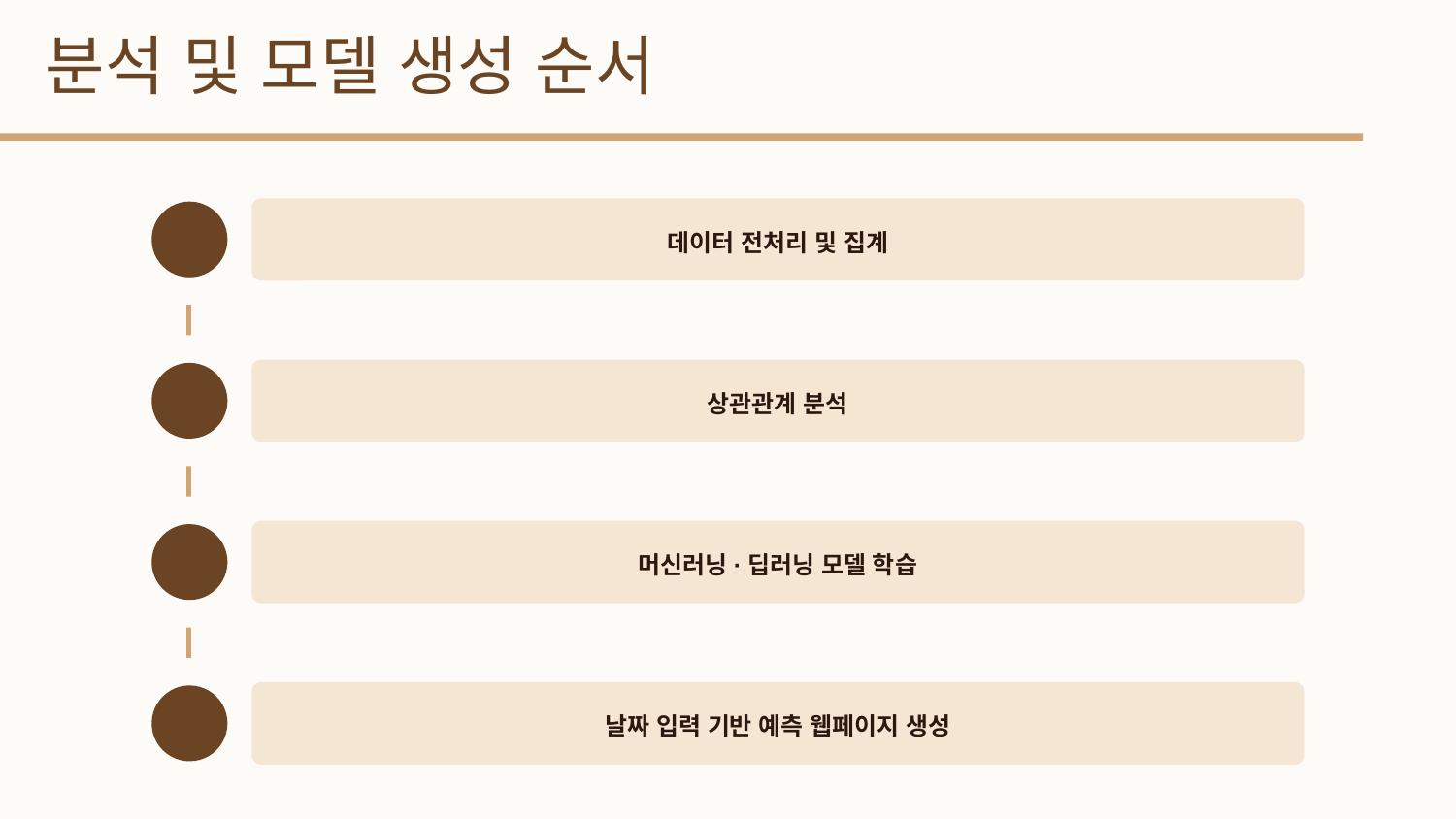

분석 및 모델 생성 순서

데이터 전처리 및 집계

상관관계 분석

머신러닝·딥러닝 모델 학습

날짜 입력 기반 예측 웹페이지 생성